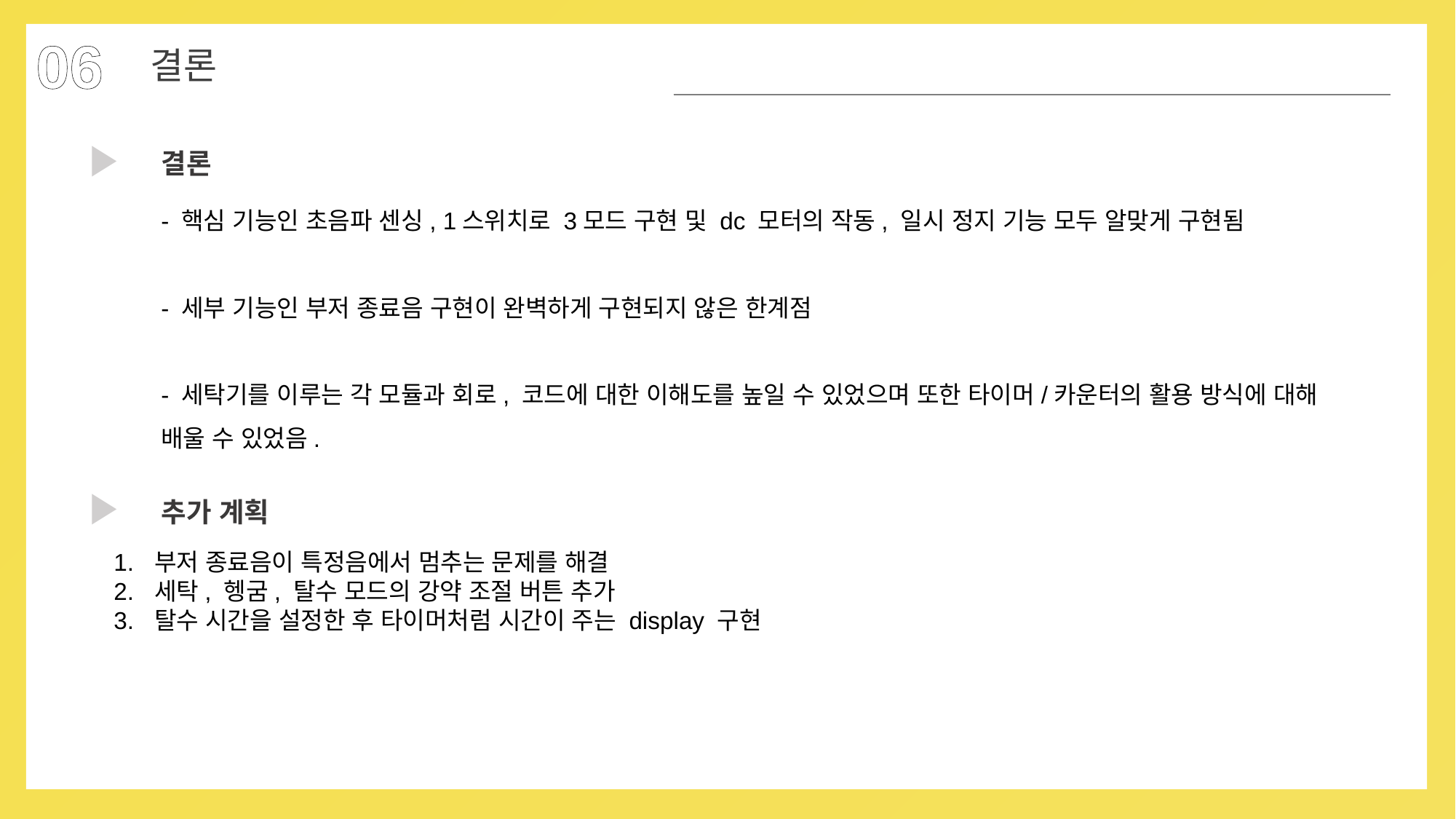

06
04

결론
결론
▶

- 핵심 기능인 초음파 센싱, 1스위치로 3모드 구현 및 dc 모터의 작동, 일시 정지 기능 모두 알맞게 구현됨

- 세부 기능인 부저 종료음 구현이 완벽하게 구현되지 않은 한계점

- 세탁기를 이루는 각 모듈과 회로, 코드에 대한 이해도를 높일 수 있었으며 또한 타이머/카운터의 활용 방식에 대해 배울 수 있었음.
추가 계획
▶
부저 종료음이 특정음에서 멈추는 문제를 해결
세탁, 헹굼, 탈수 모드의 강약 조절 버튼 추가
탈수 시간을 설정한 후 타이머처럼 시간이 주는 display 구현